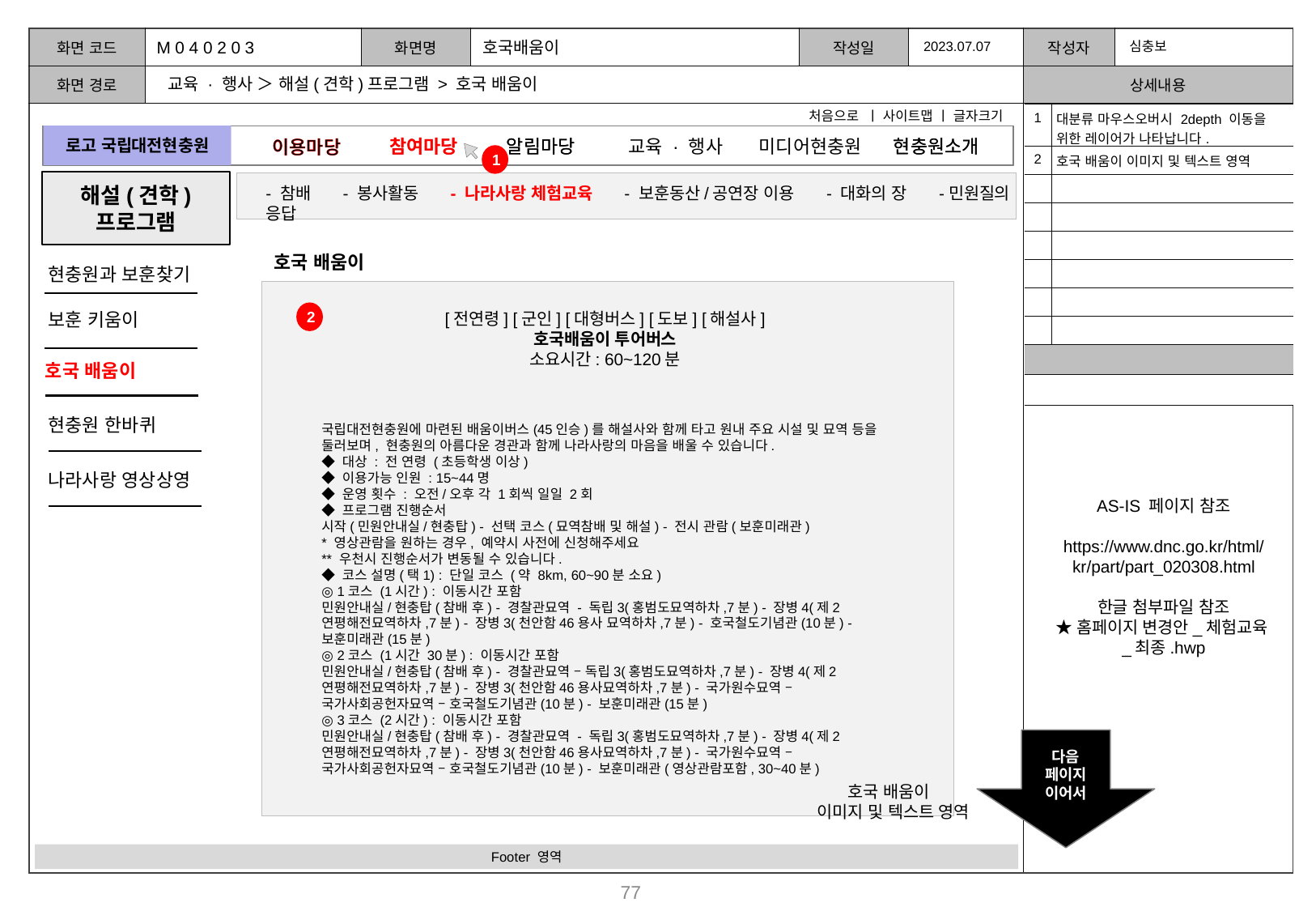

M 0 4 0 2 0 3
호국배움이
2023.07.07
심충보
교육 · 행사 ＞ 해설(견학)프로그램 > 호국 배움이
처음으로  ㅣ 사이트맵 ㅣ 글자크기
| 1 | 대분류 마우스오버시 2depth 이동을 위한 레이어가 나타납니다. |
| --- | --- |
| 2 | 호국 배움이 이미지 및 텍스트 영역 |
|  |  |
|  |  |
|  |  |
|  |  |
|  |  |
|  |  |
|  |  |
|  |  |
로고 국립대전현충원

참여마당
알림마당
교육 · 행사
현충원소개
이용마당

1
해설(견학)
프로그램

- 참배      - 봉사활동      - 나라사랑 체험교육      - 보훈동산/공연장 이용      - 대화의 장      -민원질의 응답
호국 배움이
현충원과 보훈찾기

보훈 키움이
2
[전연령] [군인] [대형버스] [도보] [해설사]
호국배움이 투어버스
소요시간: 60~120분
호국 배움이

국립대전현충원에 마련된 배움이버스(45인승)를 해설사와 함께 타고 원내 주요 시설 및 묘역 등을 둘러보며, 현충원의 아름다운 경관과 함께 나라사랑의 마음을 배울 수 있습니다.
◆ 대상 : 전 연령 (초등학생 이상)
◆ 이용가능 인원 : 15~44명
◆ 운영 횟수 : 오전/오후 각 1회씩 일일 2회
◆ 프로그램 진행순서
시작(민원안내실/현충탑) - 선택 코스(묘역참배 및 해설) - 전시 관람(보훈미래관)
* 영상관람을 원하는 경우, 예약시 사전에 신청해주세요
** 우천시 진행순서가 변동될 수 있습니다.
◆ 코스 설명(택1) : 단일 코스 (약 8km, 60~90분 소요)
◎ 1코스 (1시간) : 이동시간 포함
민원안내실/현충탑(참배 후) - 경찰관묘역 - 독립3(홍범도묘역하차,7분) - 장병4(제2연평해전묘역하차,7분) - 장병3(천안함46용사 묘역하차,7분) - 호국철도기념관(10분) - 보훈미래관(15분)
◎ 2코스 (1시간 30분) : 이동시간 포함
민원안내실/현충탑(참배 후) - 경찰관묘역 – 독립3(홍범도묘역하차,7분) - 장병4(제2연평해전묘역하차,7분) - 장병3(천안함46용사묘역하차,7분) - 국가원수묘역 – 국가사회공헌자묘역 – 호국철도기념관(10분) - 보훈미래관(15분)
◎ 3코스 (2시간) : 이동시간 포함
민원안내실/현충탑(참배 후) - 경찰관묘역 - 독립3(홍범도묘역하차,7분) - 장병4(제2연평해전묘역하차,7분) - 장병3(천안함46용사묘역하차,7분) - 국가원수묘역 – 국가사회공헌자묘역 – 호국철도기념관(10분) - 보훈미래관(영상관람포함, 30~40분)

현충원 한바퀴
나라사랑 영상상영
AS-IS 페이지 참조

https://www.dnc.go.kr/html/kr/part/part_020308.html

한글 첨부파일 참조
★홈페이지 변경안_체험교육_최종.hwp

다음
페이지
이어서
호국 배움이
 이미지 및 텍스트 영역
Footer 영역